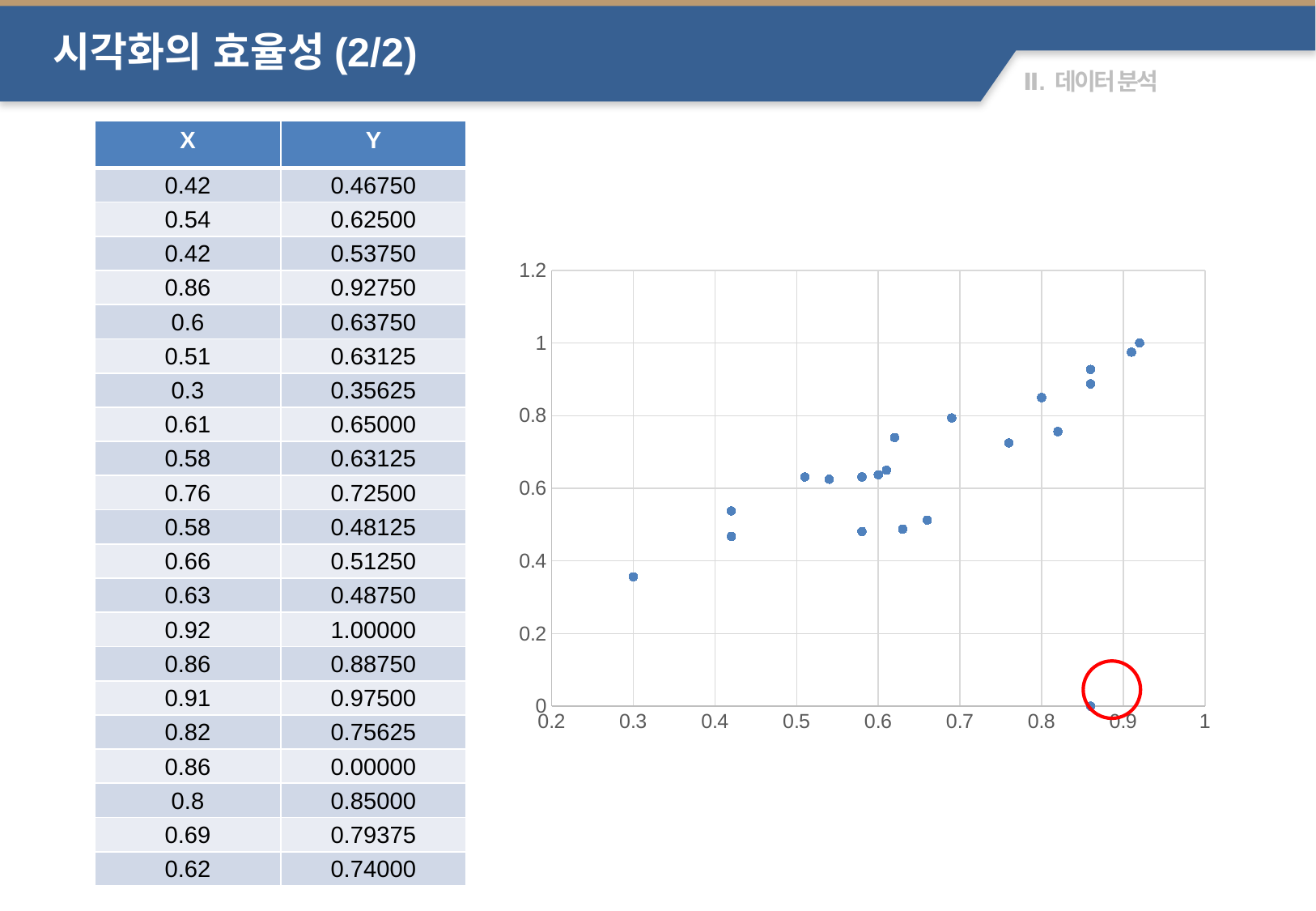

시각화의 효율성(2/2)
| X | Y |
| --- | --- |
| 0.42 | 0.46750 |
| 0.54 | 0.62500 |
| 0.42 | 0.53750 |
| 0.86 | 0.92750 |
| 0.6 | 0.63750 |
| 0.51 | 0.63125 |
| 0.3 | 0.35625 |
| 0.61 | 0.65000 |
| 0.58 | 0.63125 |
| 0.76 | 0.72500 |
| 0.58 | 0.48125 |
| 0.66 | 0.51250 |
| 0.63 | 0.48750 |
| 0.92 | 1.00000 |
| 0.86 | 0.88750 |
| 0.91 | 0.97500 |
| 0.82 | 0.75625 |
| 0.86 | 0.00000 |
| 0.8 | 0.85000 |
| 0.69 | 0.79375 |
| 0.62 | 0.74000 |

### Chart

| Category | Y 값 |
|---|---|